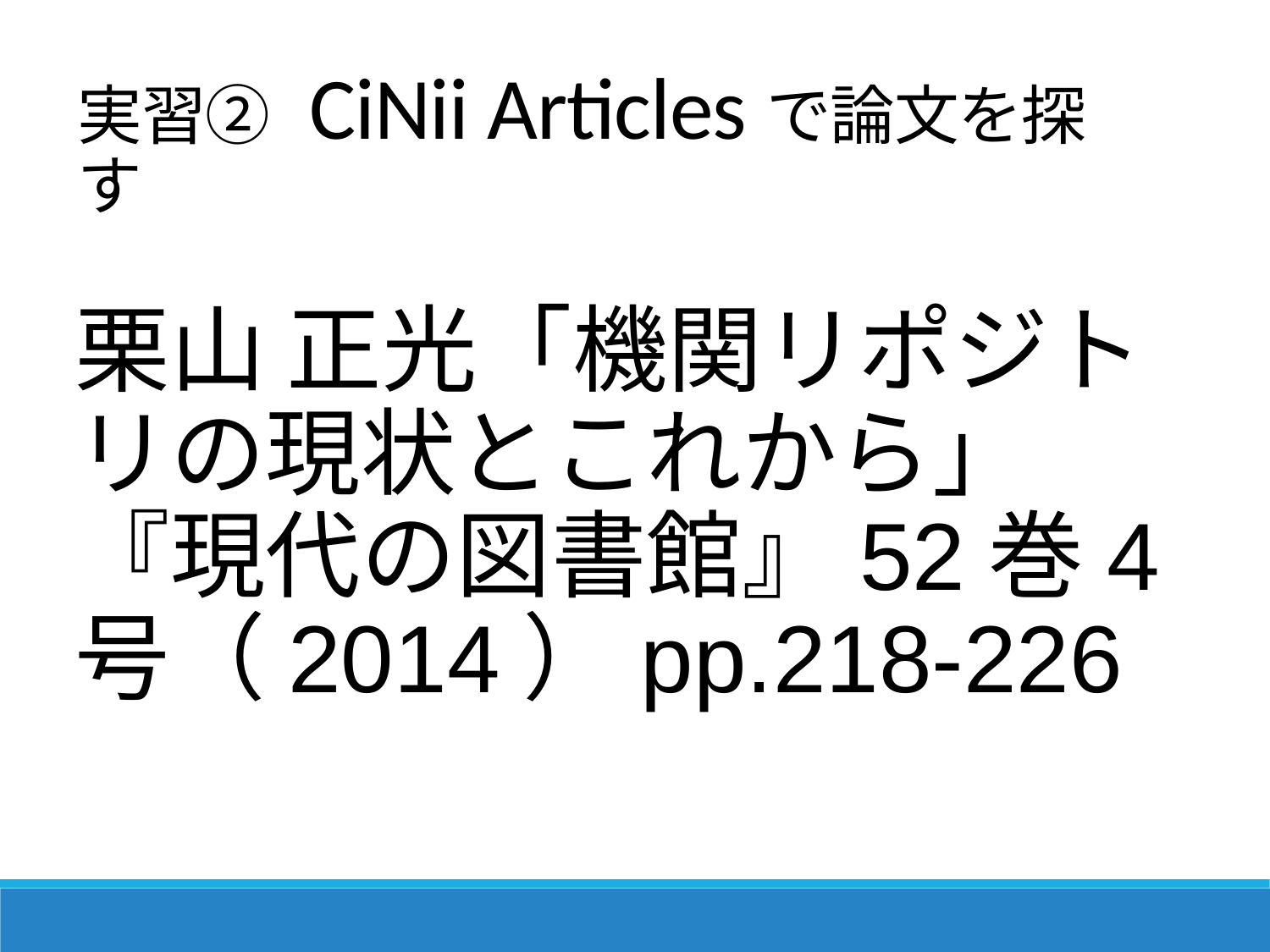

実習② CiNii Articlesで論文を探す
栗山 正光「機関リポジトリの現状とこれから」『現代の図書館』52巻4号（2014）pp.218-226